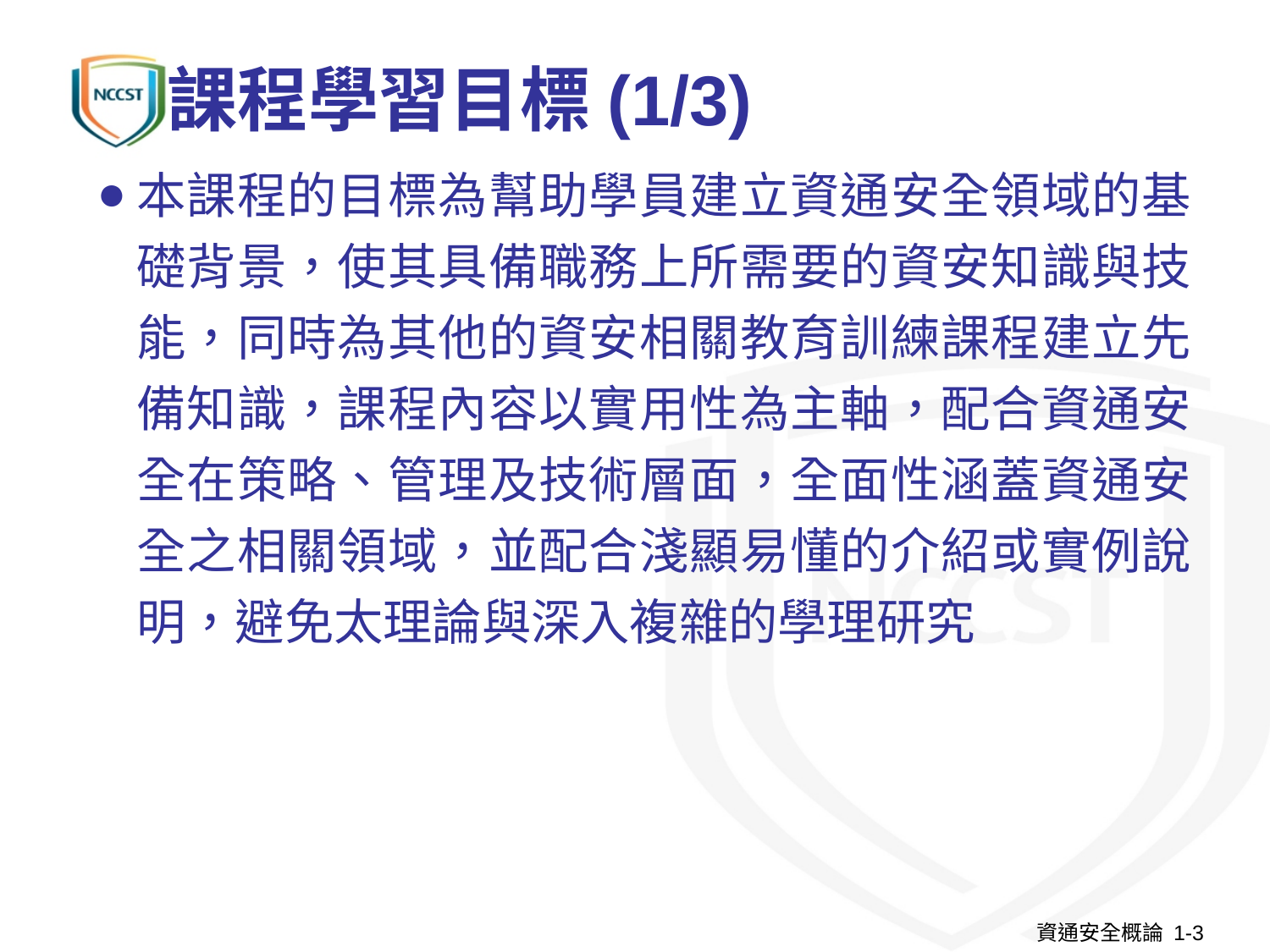

課程學習目標(1/3)
本課程的目標為幫助學員建立資通安全領域的基礎背景，使其具備職務上所需要的資安知識與技能，同時為其他的資安相關教育訓練課程建立先備知識，課程內容以實用性為主軸，配合資通安全在策略、管理及技術層面，全面性涵蓋資通安全之相關領域，並配合淺顯易懂的介紹或實例說明，避免太理論與深入複雜的學理研究